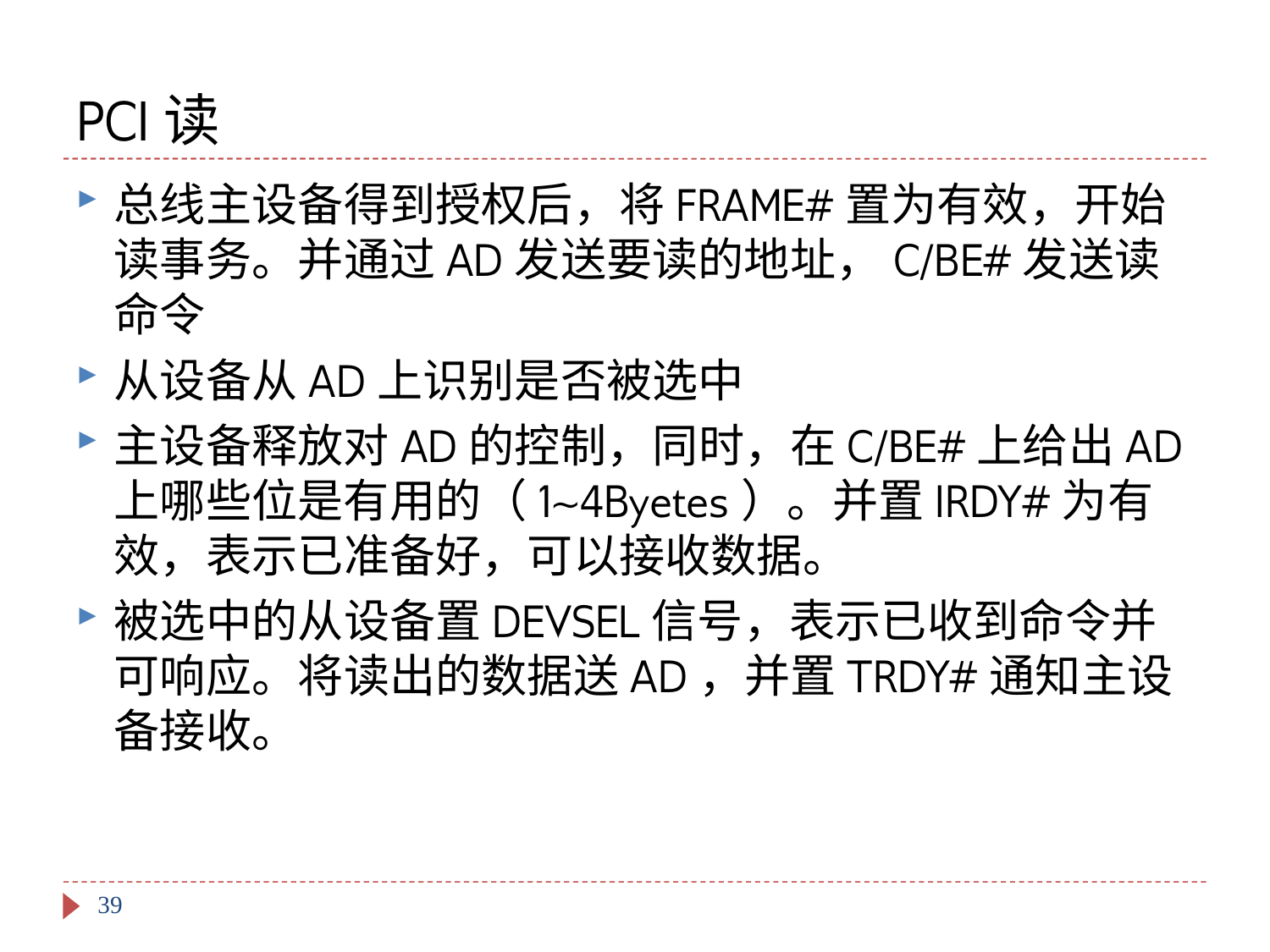

# PCI读
总线主设备得到授权后，将FRAME#置为有效，开始读事务。并通过AD发送要读的地址，C/BE#发送读命令
从设备从AD上识别是否被选中
主设备释放对AD的控制，同时，在C/BE#上给出AD上哪些位是有用的（1~4Byetes）。并置IRDY#为有效，表示已准备好，可以接收数据。
被选中的从设备置DEVSEL信号，表示已收到命令并可响应。将读出的数据送AD，并置TRDY#通知主设备接收。

39